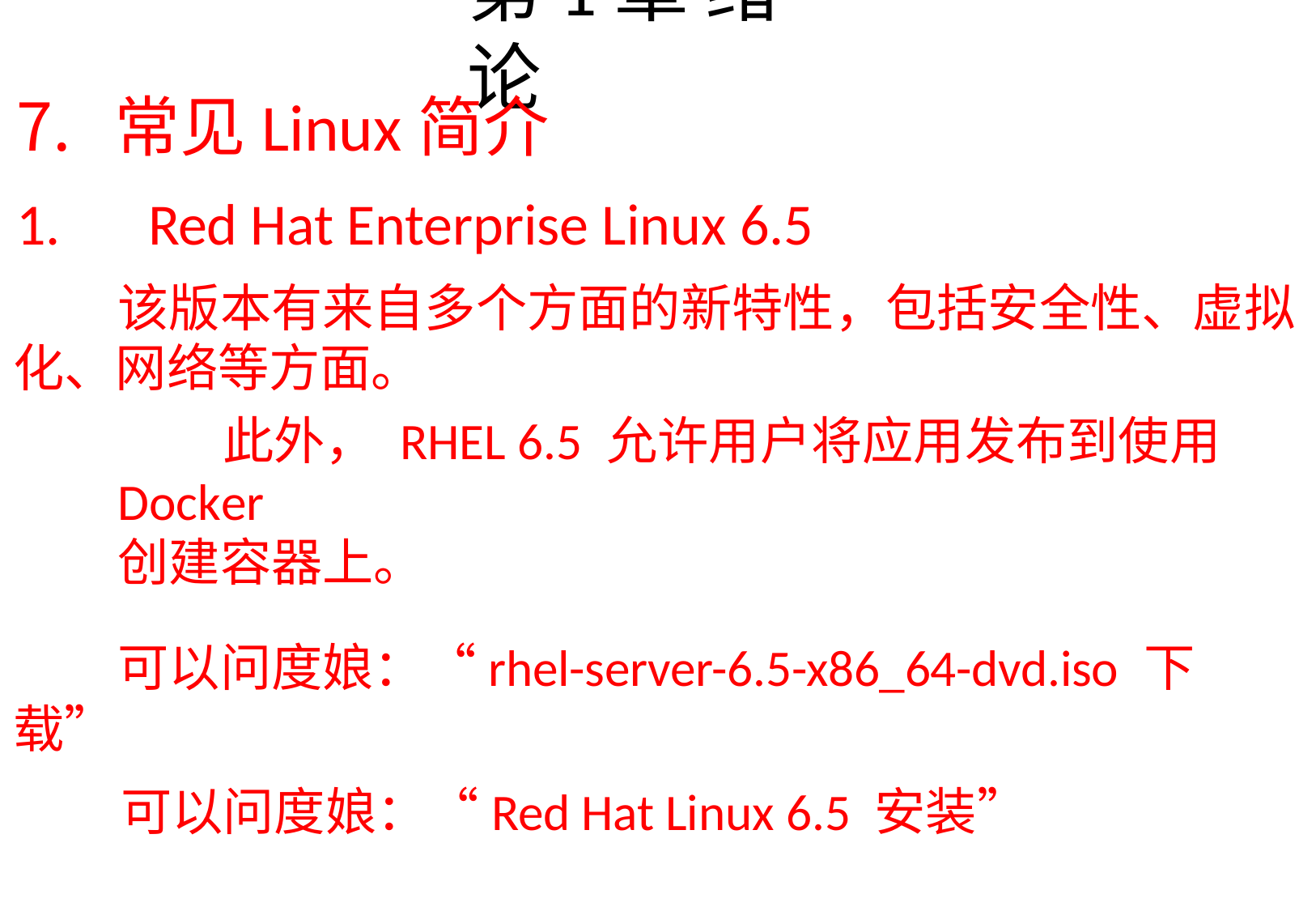

# 第1章 绪论
常见Linux简介
Red Hat Enterprise Linux 6.5
该版本有来自多个方面的新特性，包括安全性、虚拟 化、网络等方面。
此外， RHEL 6.5 允许用户将应用发布到使用 Docker
创建容器上。
可以问度娘：“rhel-server-6.5-x86_64-dvd.iso 下载”
可以问度娘：“Red Hat Linux 6.5 安装”